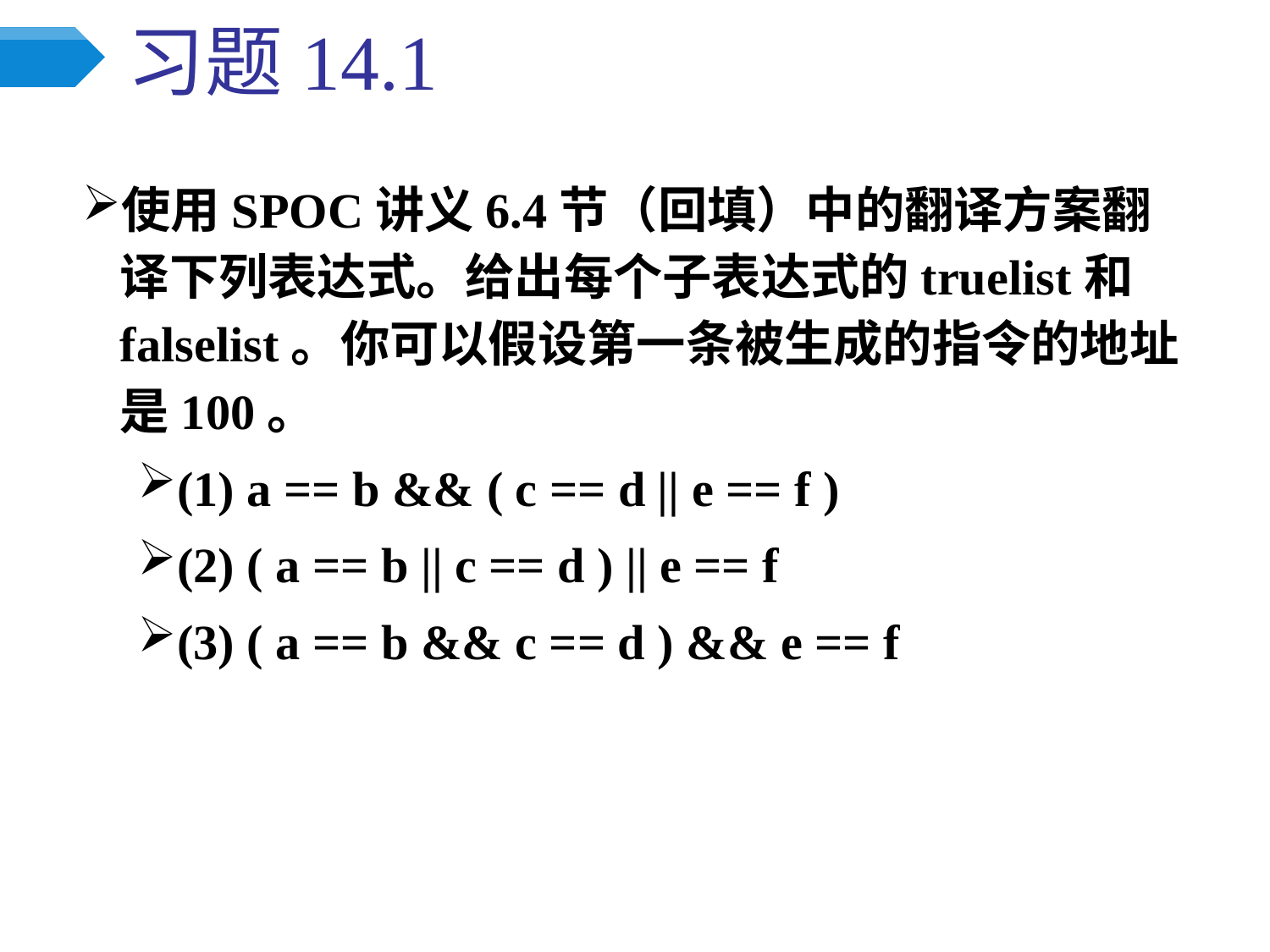

# 习题14.1
使用SPOC讲义6.4节（回填）中的翻译方案翻译下列表达式。给出每个子表达式的truelist和falselist。你可以假设第一条被生成的指令的地址是100。
(1) a == b && ( c == d || e == f )
(2) ( a == b || c == d ) || e == f
(3) ( a == b && c == d ) && e == f